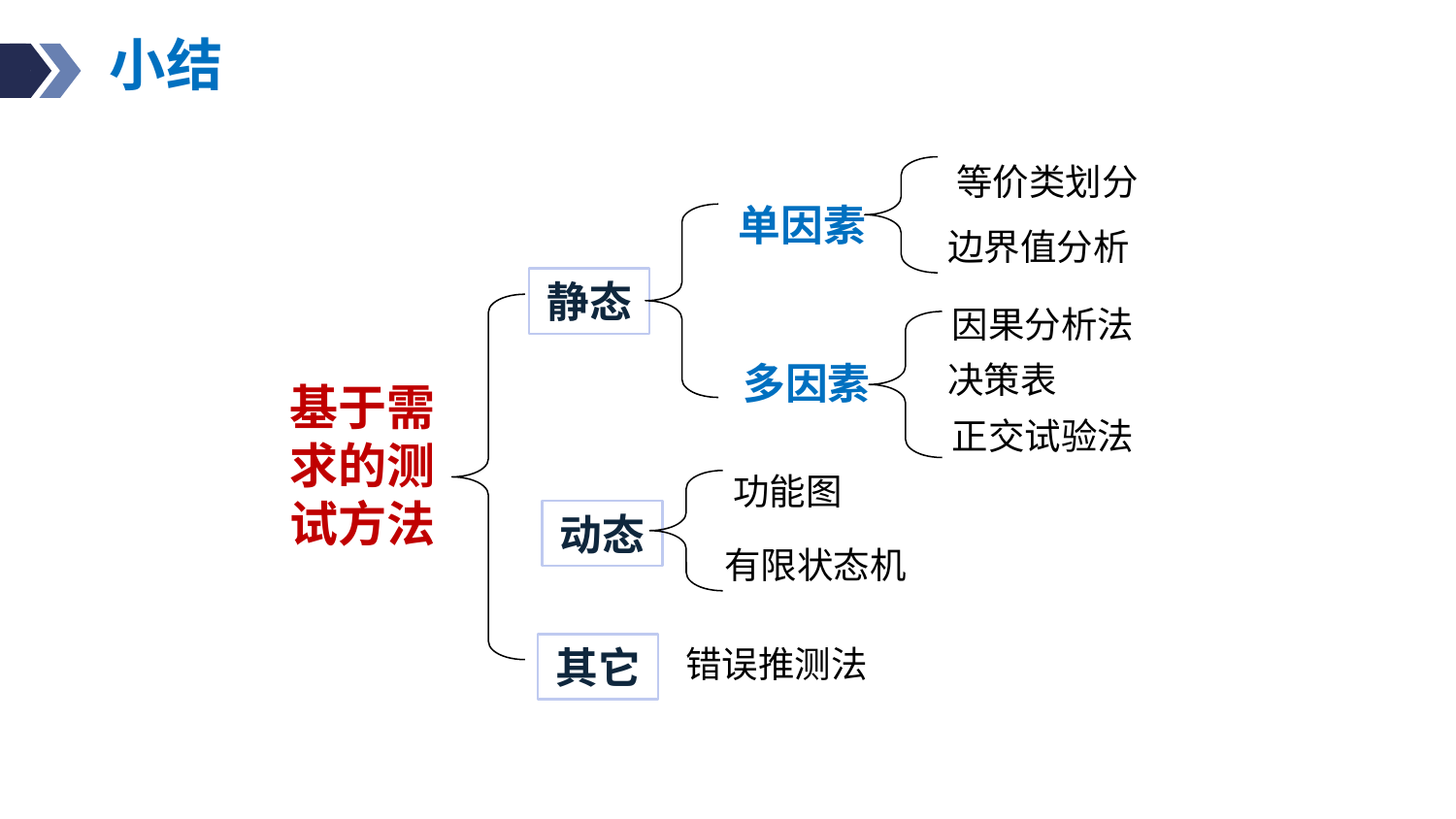

# 小结
等价类划分

边界值分析
单因素

多因素
静态
因果分析法

决策表
正交试验法

基于需求的测试方法
功能图

有限状态机
动态
其它
错误推测法